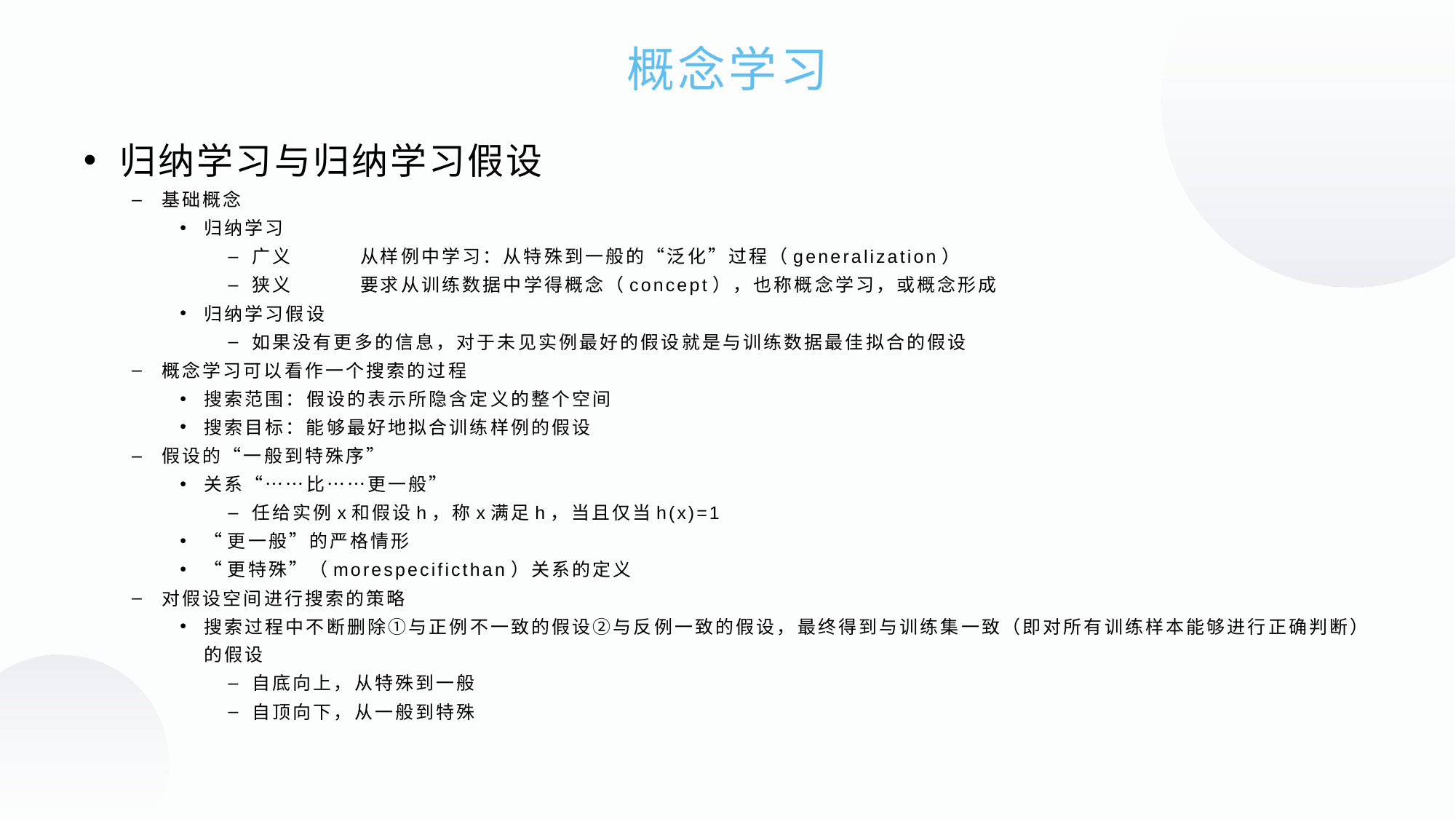

概念学习
归纳学习与归纳学习假设
基础概念
归纳学习
广义	从样例中学习：从特殊到一般的“泛化”过程（generalization）
狭义	要求从训练数据中学得概念（concept），也称概念学习，或概念形成
归纳学习假设
如果没有更多的信息，对于未见实例最好的假设就是与训练数据最佳拟合的假设
概念学习可以看作一个搜索的过程
搜索范围：假设的表示所隐含定义的整个空间
搜索目标：能够最好地拟合训练样例的假设
假设的“一般到特殊序”
关系“……比……更一般”
任给实例x和假设h，称x满足h，当且仅当h(x)=1
“更一般”的严格情形
“更特殊”（morespecificthan）关系的定义
对假设空间进行搜索的策略
搜索过程中不断删除①与正例不一致的假设②与反例一致的假设，最终得到与训练集一致（即对所有训练样本能够进行正确判断）的假设
自底向上，从特殊到一般
自顶向下，从一般到特殊